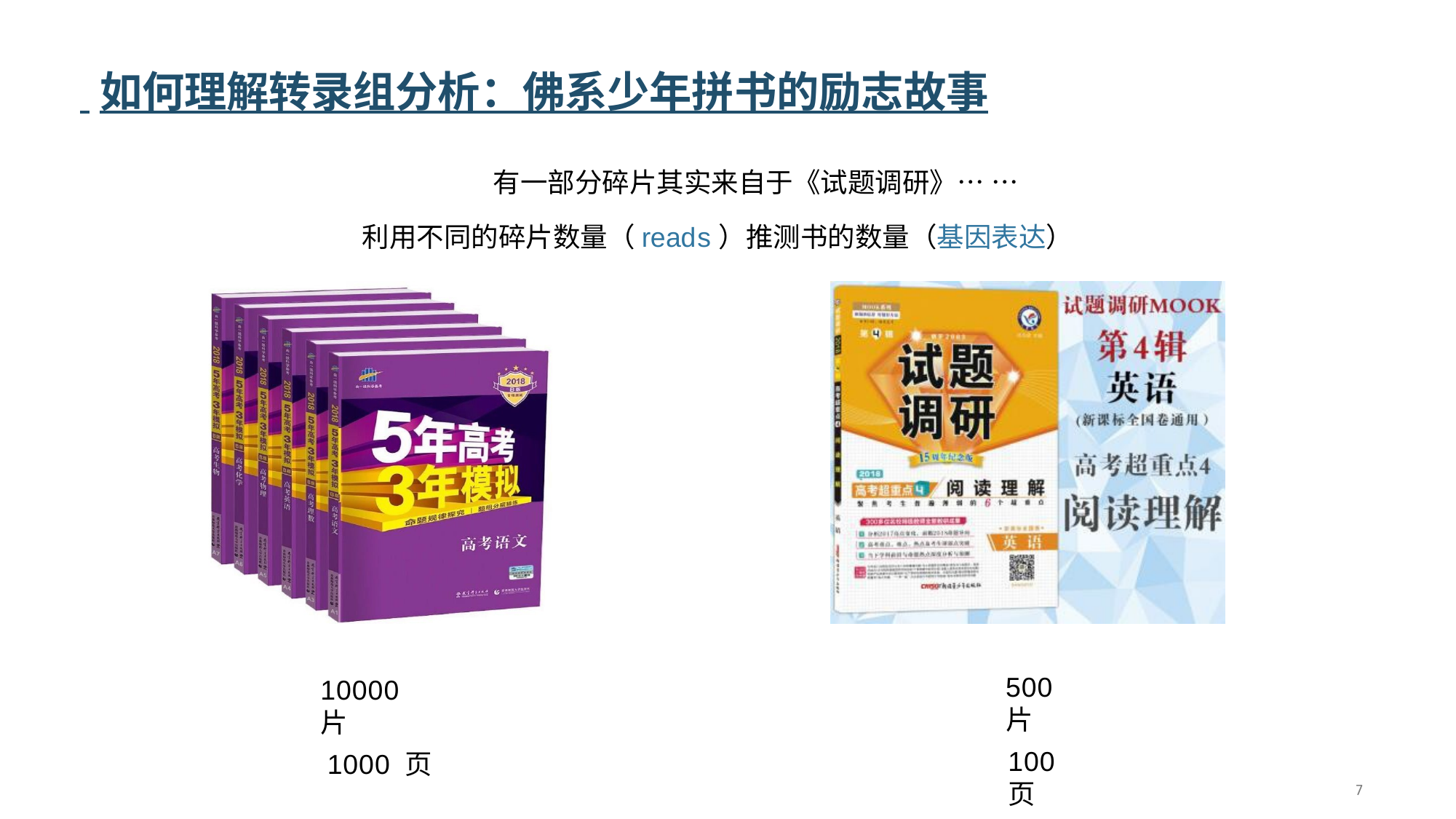

# 如何理解转录组分析：佛系少年拼书的励志故事
有一部分碎片其实来自于《试题调研》……
利用不同的碎片数量（reads）推测书的数量（基因表达）

500 片
100页
10000 片
1000 页
7